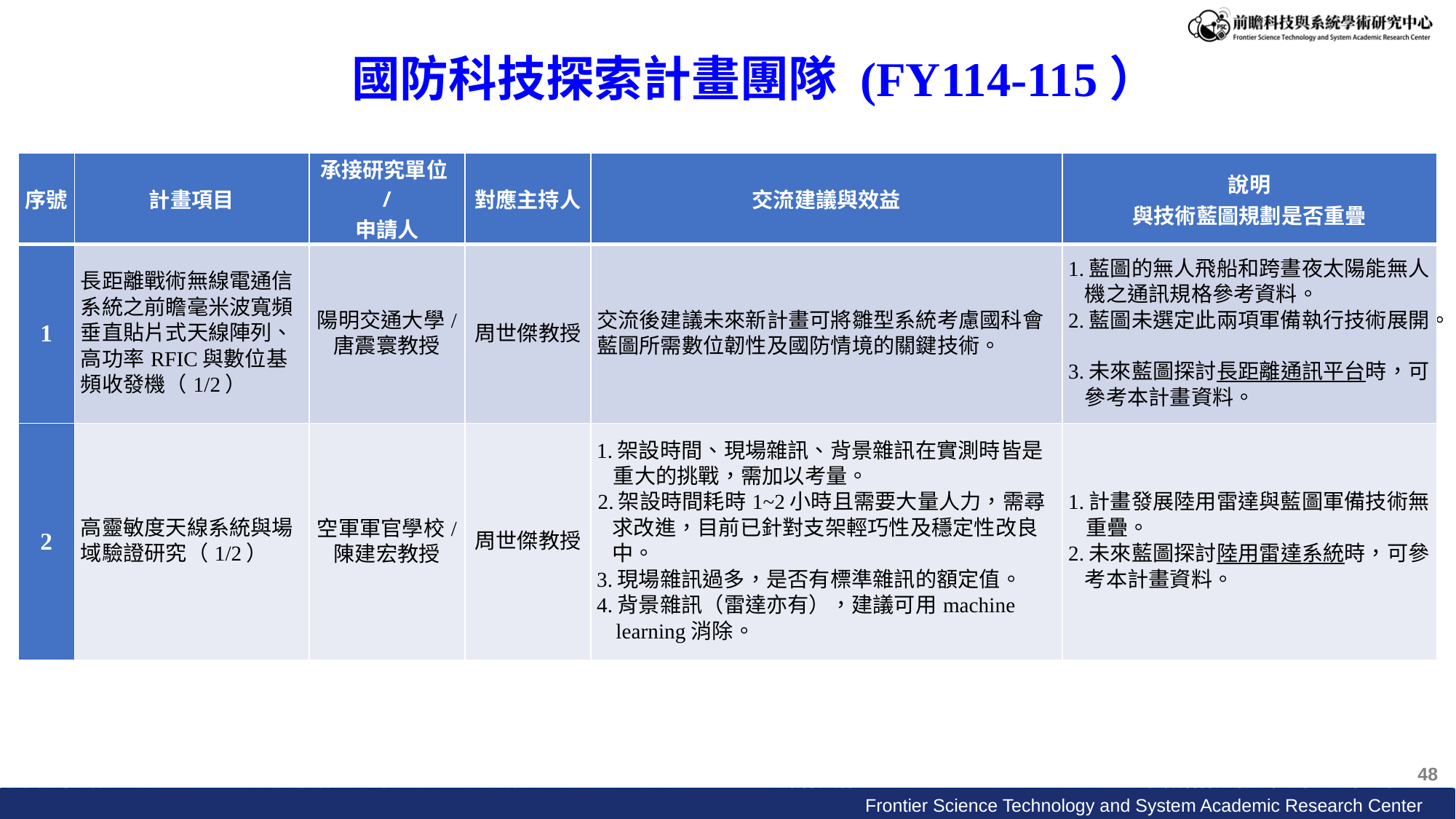

國防科技探索計畫團隊 (FY114-115）
| 序號 | 計畫項目 | 承接研究單位/ 申請人 | 對應主持人 | 交流建議與效益 | 說明 與技術藍圖規劃是否重疊 |
| --- | --- | --- | --- | --- | --- |
| 1 | 長距離戰術無線電通信系統之前瞻毫米波寬頻垂直貼片式天線陣列、高功率RFIC與數位基頻收發機（1/2） | 陽明交通大學/ 唐震寰教授 | 周世傑教授 | 交流後建議未來新計畫可將雛型系統考慮國科會藍圖所需數位韌性及國防情境的關鍵技術。 | 1.藍圖的無人飛船和跨晝夜太陽能無人機之通訊規格參考資料。 2.藍圖未選定此兩項軍備執行技術展開。 3.未來藍圖探討長距離通訊平台時，可參考本計畫資料。 |
| 2 | 高靈敏度天線系統與場域驗證研究（1/2） | 空軍軍官學校/ 陳建宏教授 | 周世傑教授 | 1.架設時間、現場雜訊、背景雜訊在實測時皆是重大的挑戰，需加以考量。 2.架設時間耗時1~2小時且需要大量人力，需尋求改進，目前已針對支架輕巧性及穩定性改良中。 3.現場雜訊過多，是否有標準雜訊的額定值。 4.背景雜訊（雷達亦有），建議可用machine learning消除。 | 1.計畫發展陸用雷達與藍圖軍備技術無重疊。 2.未來藍圖探討陸用雷達系統時，可參考本計畫資料。 |